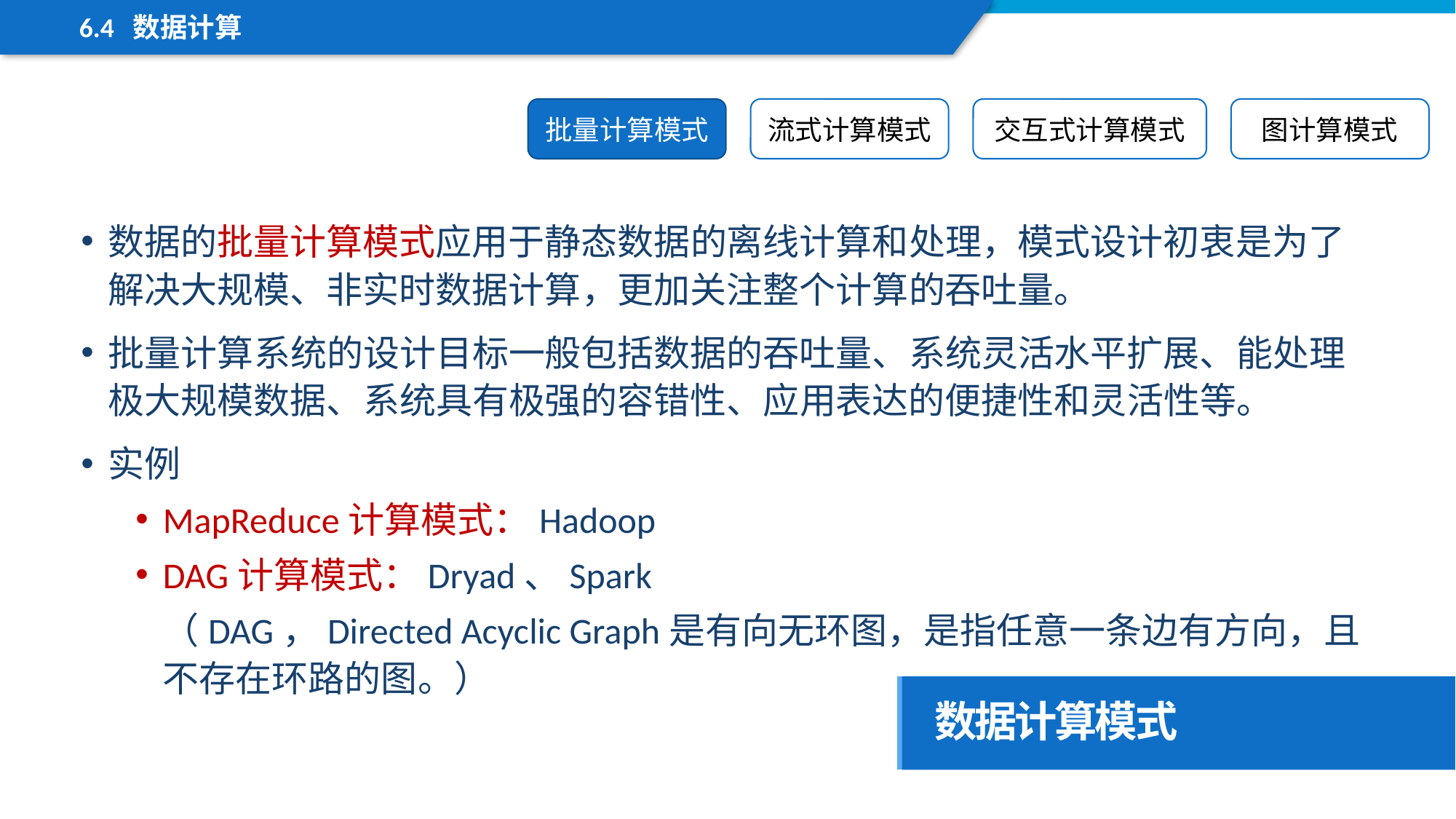

6.4  数据计算
批量计算模式
流式计算模式
交互式计算模式
图计算模式
数据的批量计算模式应用于静态数据的离线计算和处理，模式设计初衷是为了解决大规模、非实时数据计算，更加关注整个计算的吞吐量。
批量计算系统的设计目标一般包括数据的吞吐量、系统灵活水平扩展、能处理极大规模数据、系统具有极强的容错性、应用表达的便捷性和灵活性等。
实例
MapReduce计算模式：Hadoop
DAG计算模式：Dryad、Spark
	（DAG，Directed Acyclic Graph是有向无环图，是指任意一条边有方向，且不存在环路的图。）
数据计算模式